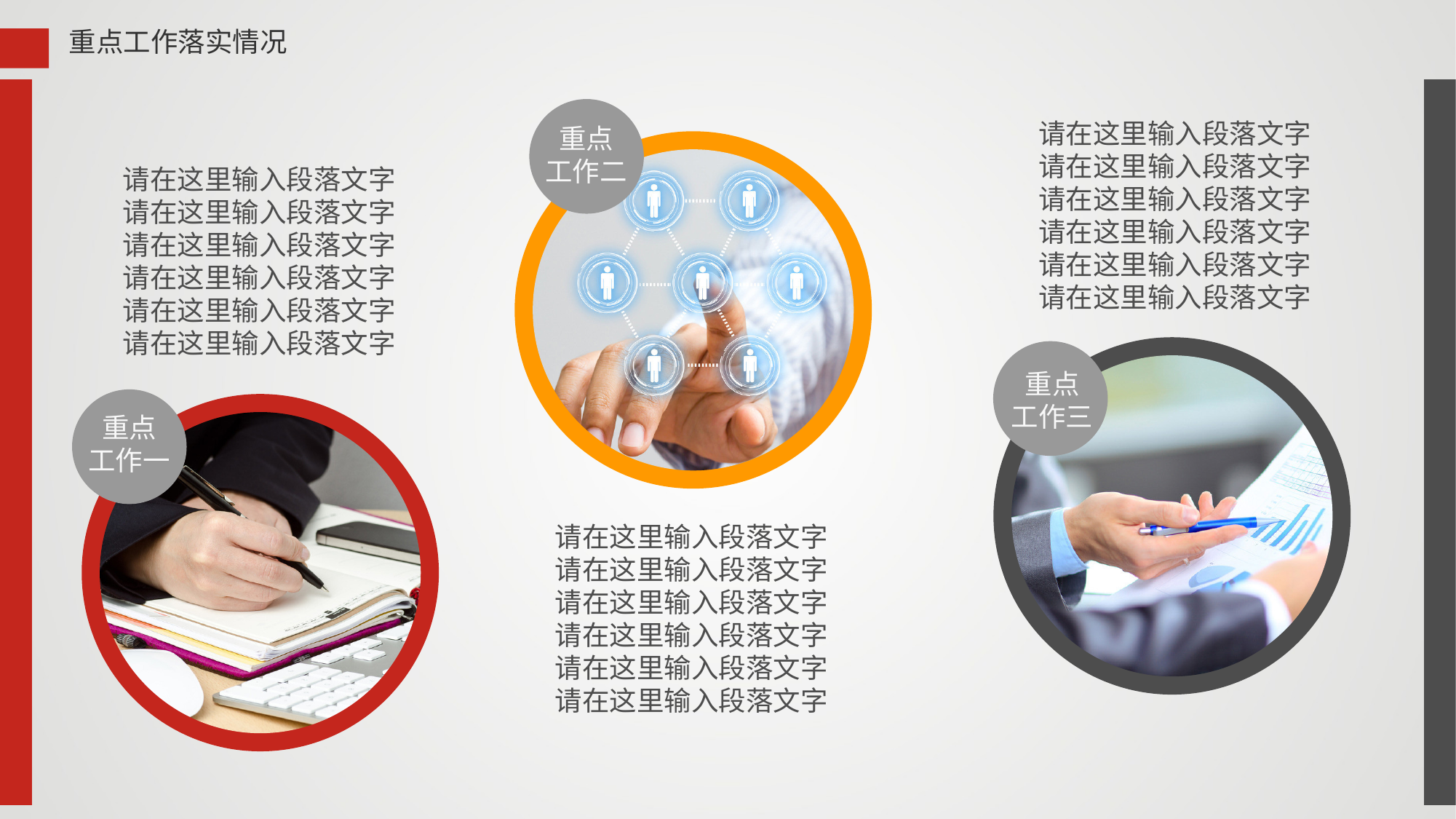

重点工作落实情况

请在这里输入段落文字
请在这里输入段落文字
请在这里输入段落文字
请在这里输入段落文字
请在这里输入段落文字
请在这里输入段落文字
重点
工作二

请在这里输入段落文字
请在这里输入段落文字
请在这里输入段落文字
请在这里输入段落文字
请在这里输入段落文字
请在这里输入段落文字

重点
工作三

重点
工作一
请在这里输入段落文字
请在这里输入段落文字
请在这里输入段落文字
请在这里输入段落文字
请在这里输入段落文字
请在这里输入段落文字